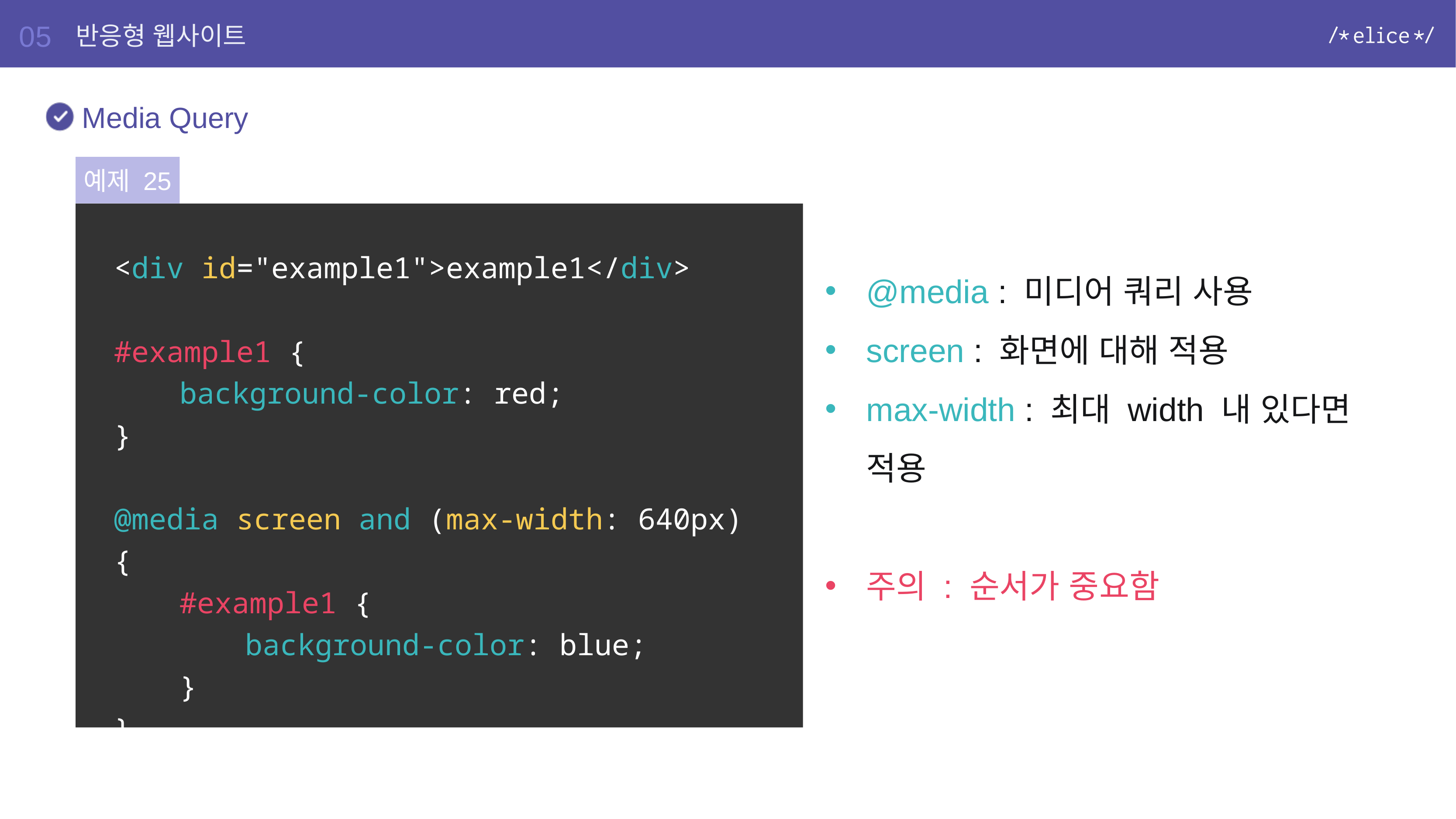

05
반응형 웹사이트
Media Query
예제 25
<div id="example1">example1</div>

#example1 {
	background-color: red;
}

@media screen and (max-width: 640px) {
	#example1 {
		background-color: blue;
	}
}
@media : 미디어 쿼리 사용
screen : 화면에 대해 적용
max-width : 최대 width 내 있다면 적용

주의 : 순서가 중요함